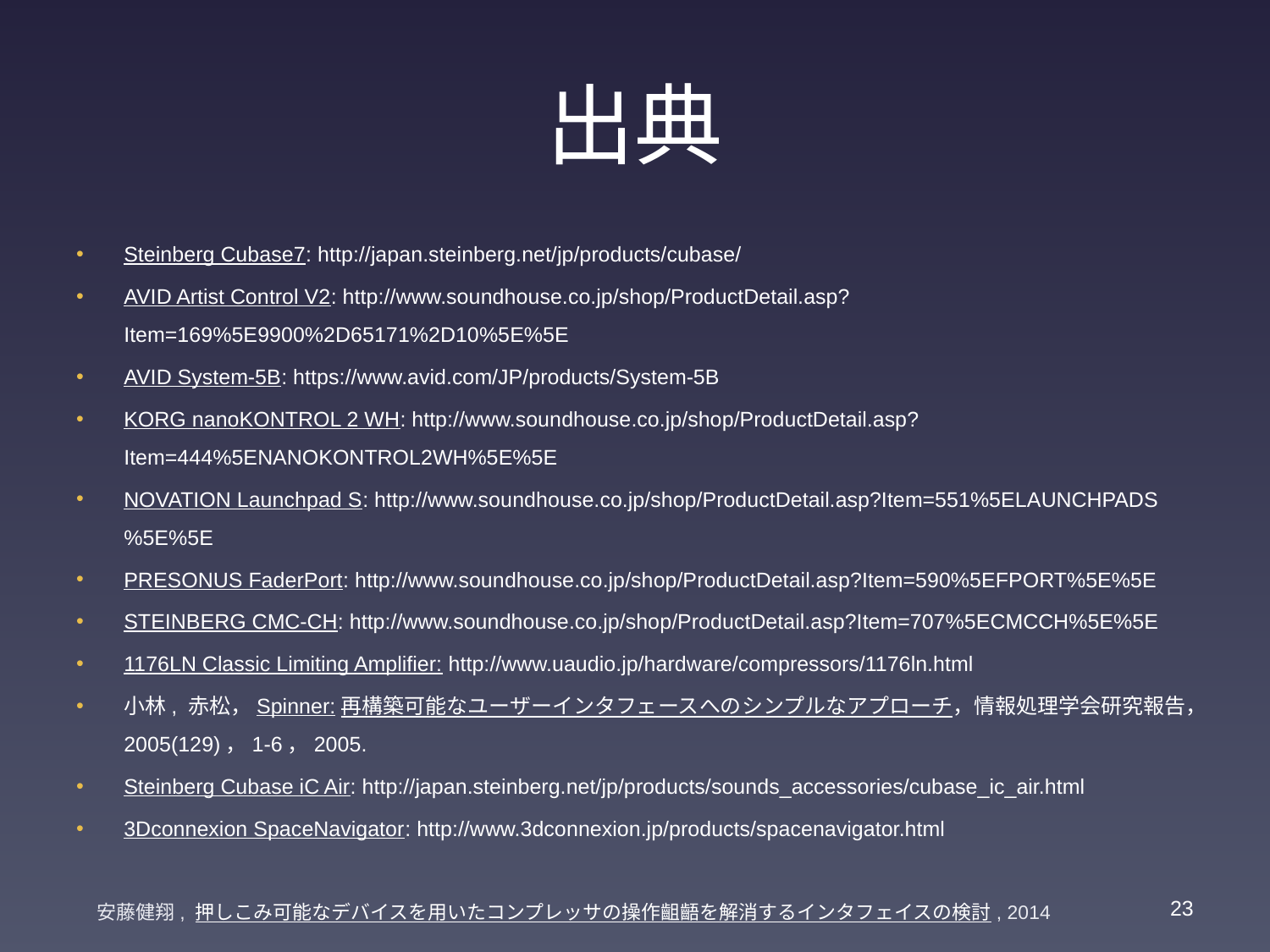

# 出典
Steinberg Cubase7: http://japan.steinberg.net/jp/products/cubase/
AVID Artist Control V2: http://www.soundhouse.co.jp/shop/ProductDetail.asp?Item=169%5E9900%2D65171%2D10%5E%5E
AVID System-5B: https://www.avid.com/JP/products/System-5B
KORG nanoKONTROL 2 WH: http://www.soundhouse.co.jp/shop/ProductDetail.asp?Item=444%5ENANOKONTROL2WH%5E%5E
NOVATION Launchpad S: http://www.soundhouse.co.jp/shop/ProductDetail.asp?Item=551%5ELAUNCHPADS%5E%5E
PRESONUS FaderPort: http://www.soundhouse.co.jp/shop/ProductDetail.asp?Item=590%5EFPORT%5E%5E
STEINBERG CMC-CH: http://www.soundhouse.co.jp/shop/ProductDetail.asp?Item=707%5ECMCCH%5E%5E
1176LN Classic Limiting Amplifier: http://www.uaudio.jp/hardware/compressors/1176ln.html
小林, 赤松，Spinner:再構築可能なユーザーインタフェースへのシンプルなアプローチ，情報処理学会研究報告，2005(129)，1-6，2005.
Steinberg Cubase iC Air: http://japan.steinberg.net/jp/products/sounds_accessories/cubase_ic_air.html
3Dconnexion SpaceNavigator: http://www.3dconnexion.jp/products/spacenavigator.html

23
安藤健翔, 押しこみ可能なデバイスを用いたコンプレッサの操作齟齬を解消するインタフェイスの検討, 2014